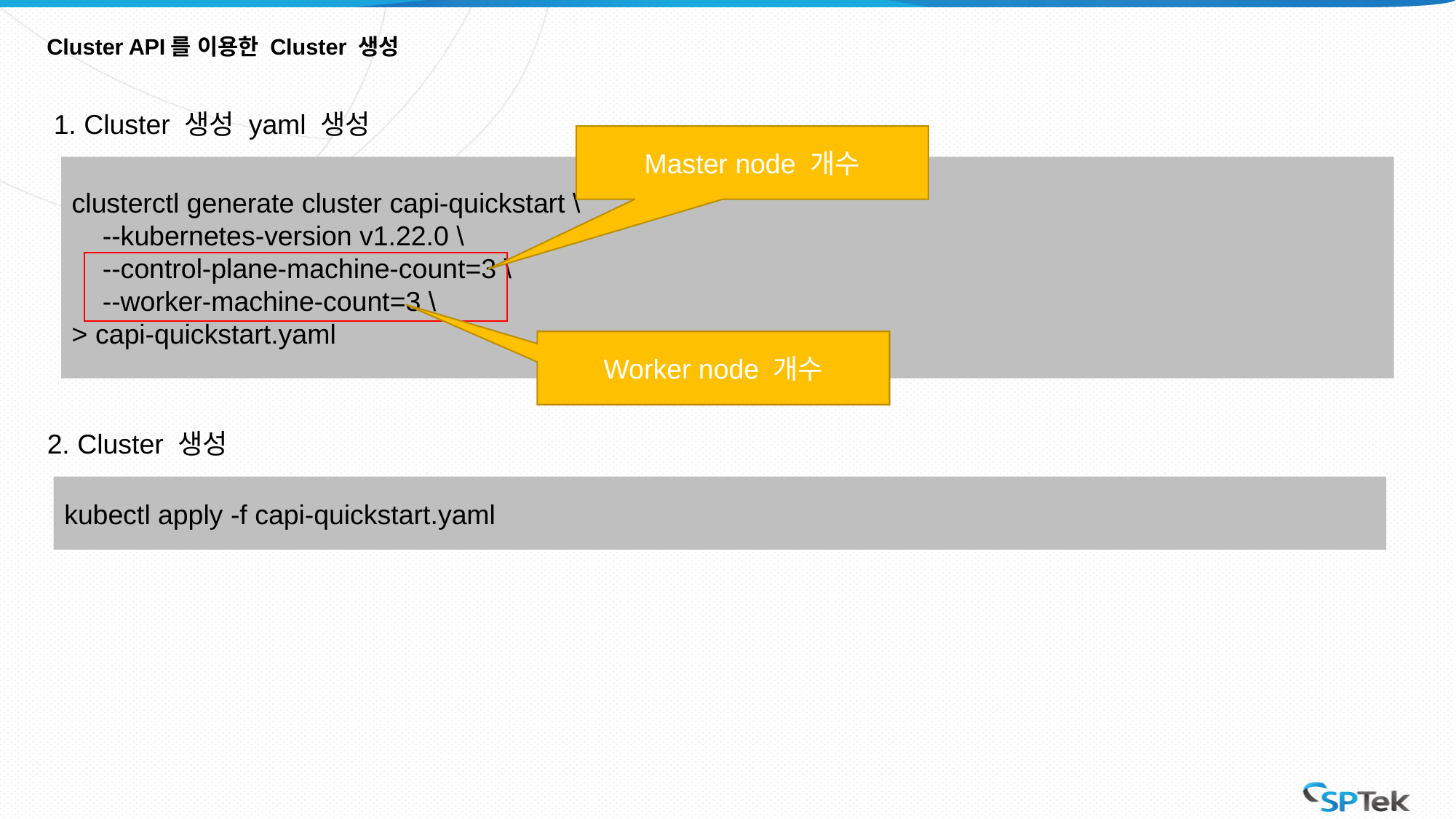

# Cluster API를 이용한 Cluster 생성
1. Cluster 생성 yaml 생성
Master node 개수
clusterctl generate cluster capi-quickstart \
    --kubernetes-version v1.22.0 \
    --control-plane-machine-count=3 \
    --worker-machine-count=3 \
> capi-quickstart.yaml

Worker node 개수
2. Cluster 생성
kubectl apply -f capi-quickstart.yaml